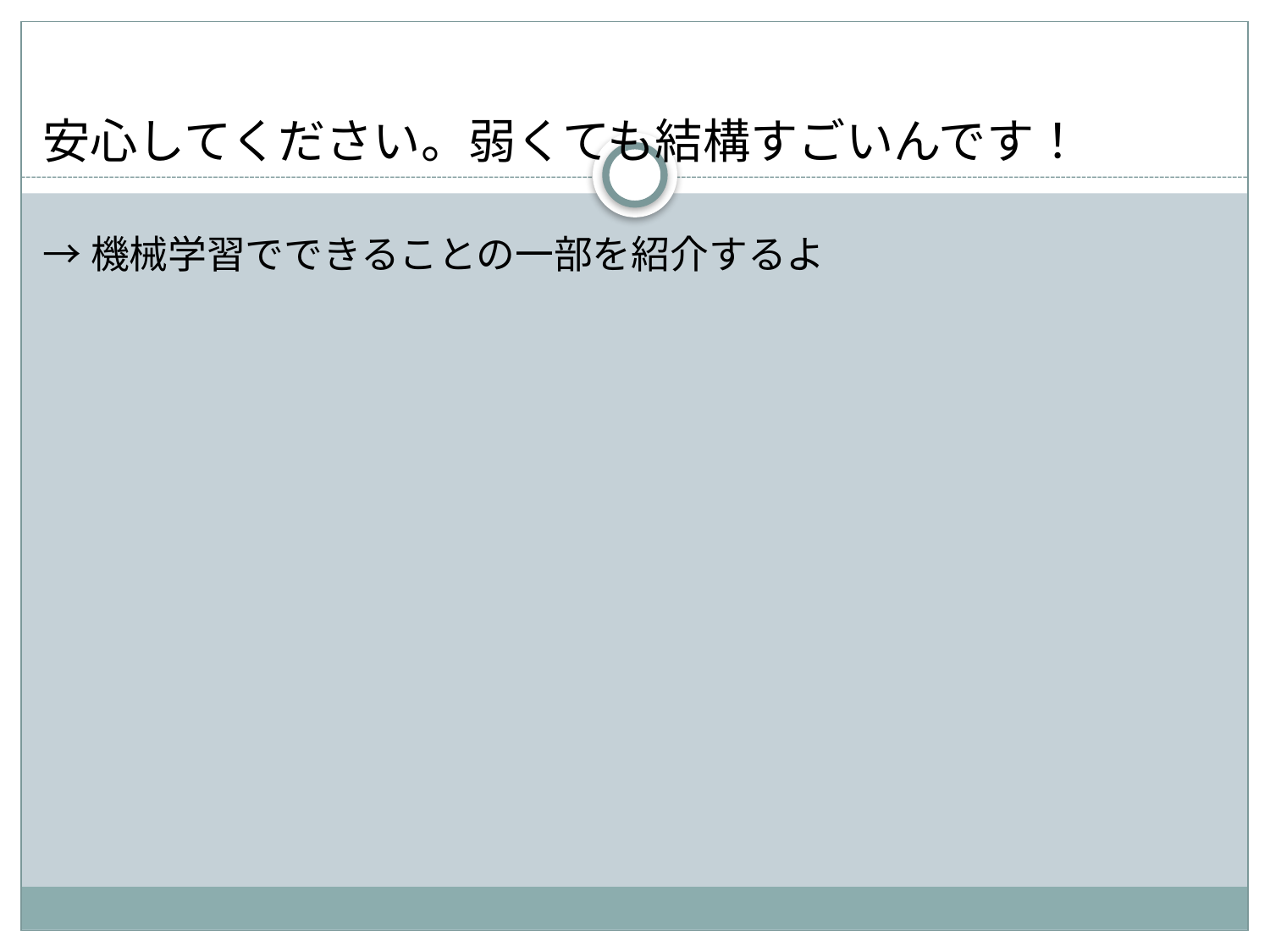

安心してください。弱くても結構すごいんです！

→機械学習でできることの一部を紹介するよ
#